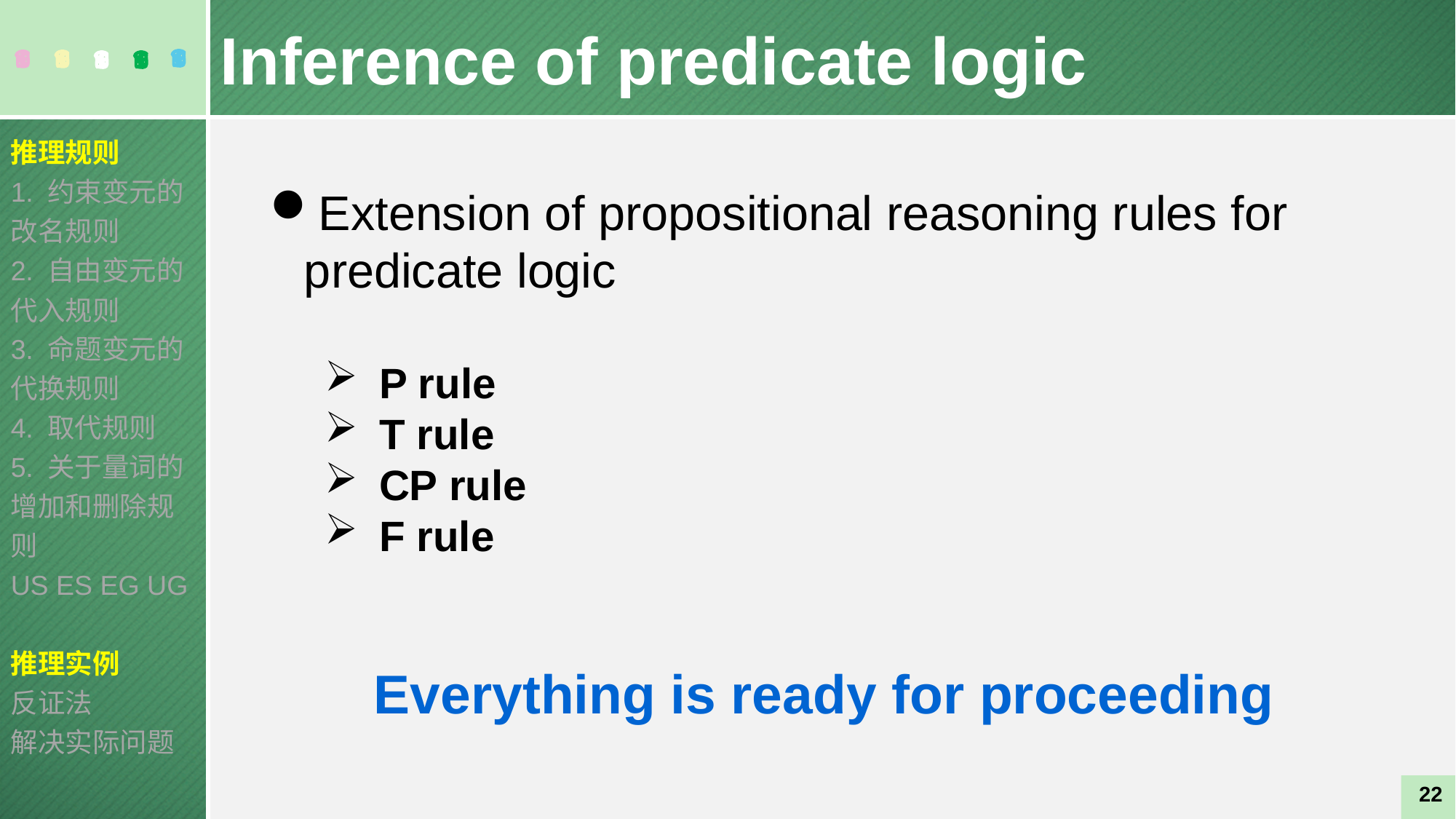

Inference of predicate logic

推理规则
1. 约束变元的改名规则
2. 自由变元的代入规则
3. 命题变元的代换规则
4. 取代规则
5. 关于量词的增加和删除规则
US ES EG UG

推理实例
反证法
解决实际问题

Extension of propositional reasoning rules for predicate logic

P rule
T rule
CP rule
F rule

Everything is ready for proceeding
22